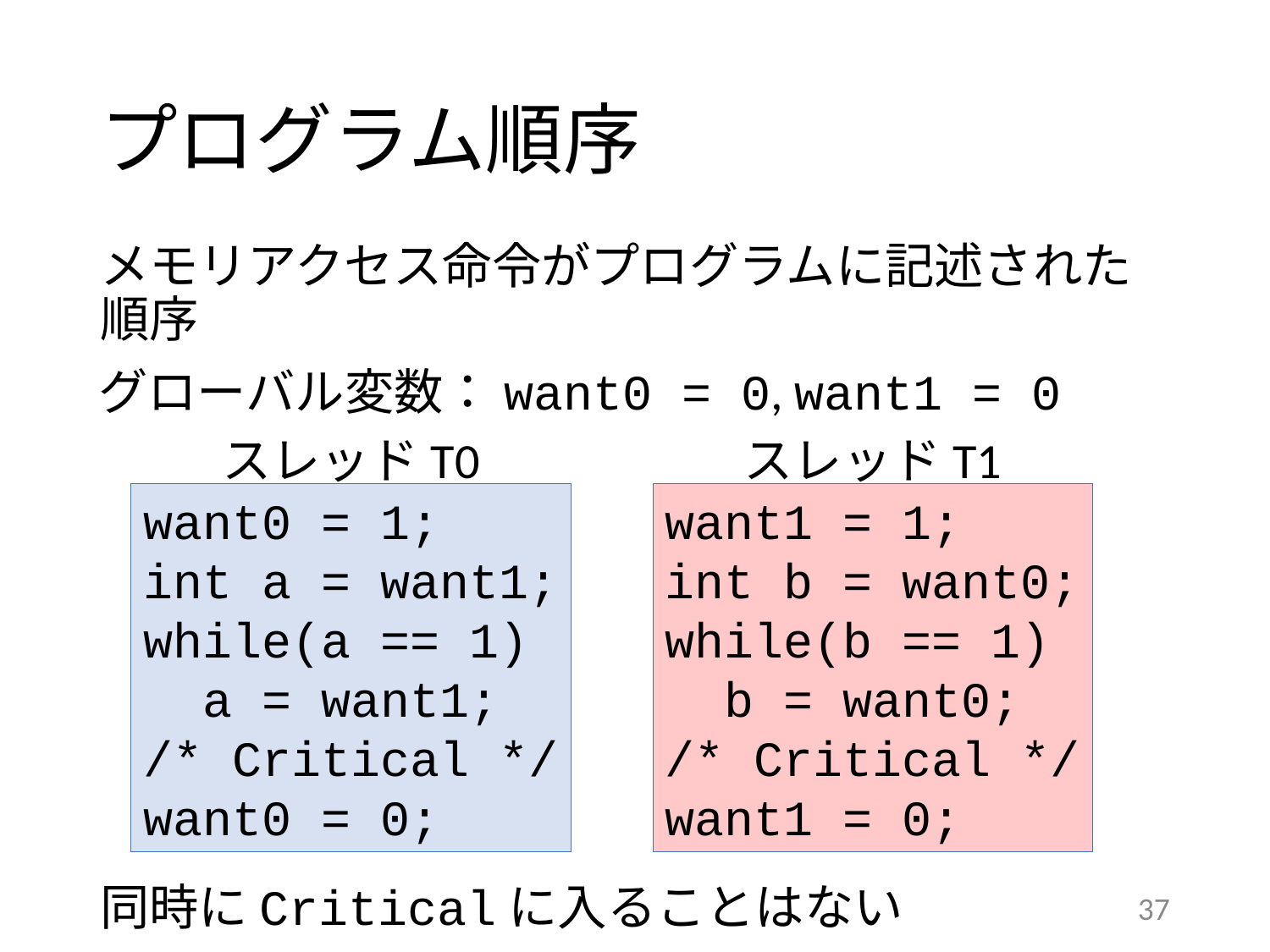

# プログラム順序
メモリアクセス命令がプログラムに記述された順序
グローバル変数：want0 = 0, want1 = 0
スレッドT1
want1 = 1;
int b = want0;
while(b == 1)
  b = want0;
/* Critical */
want1 = 0;
スレッドT0
want0 = 1;
int a = want1;
while(a == 1)
  a = want1;
/* Critical */
want0 = 0;
同時にCriticalに入ることはない
37